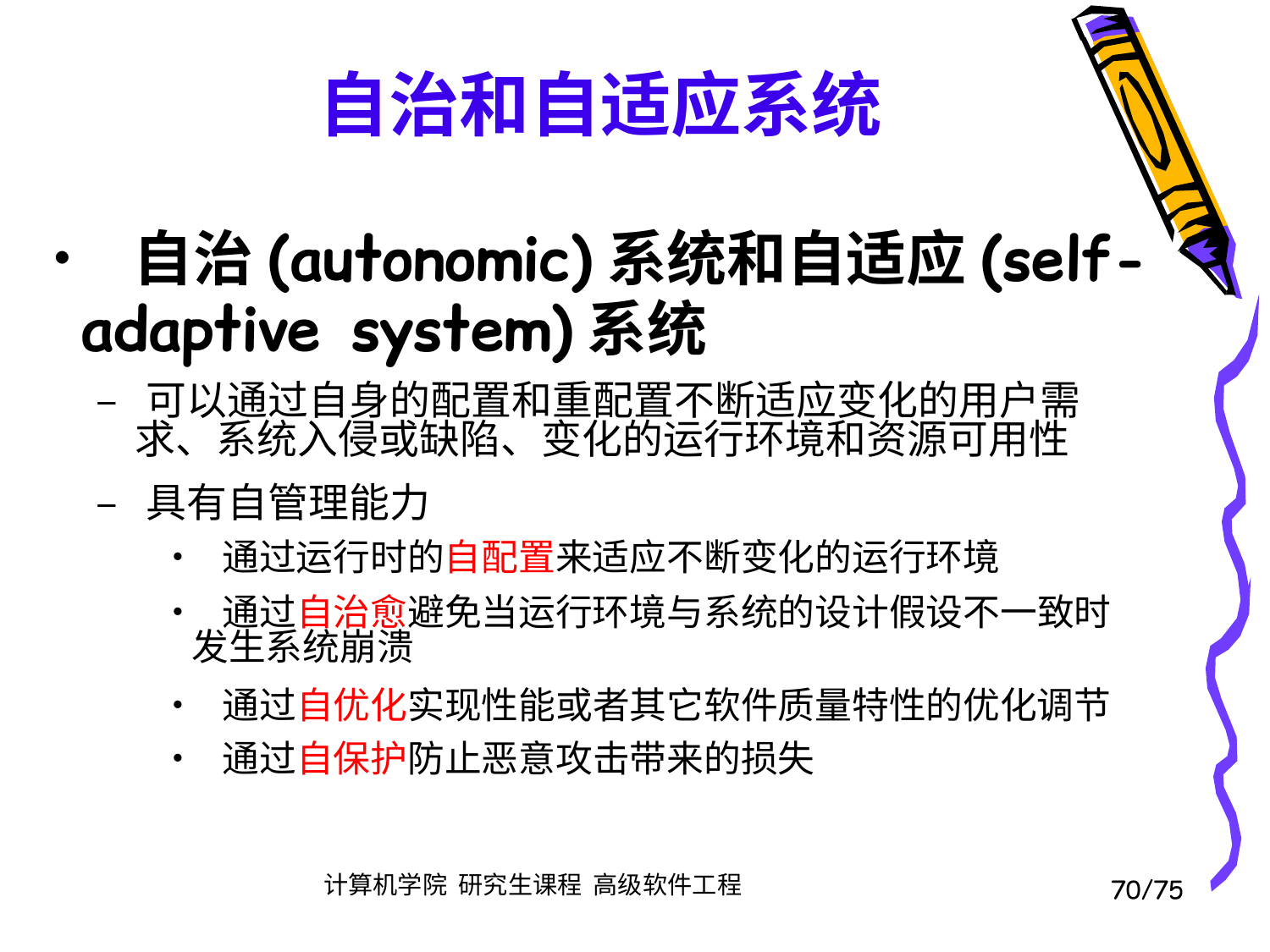

自治和自适应系统

•  自治(autonomic)系统和自适应(self-
	adaptive  system)系统
		–  可以通过自身的配置和重配置不断适应变化的用户需
			求、系统入侵或缺陷、变化的运行环境和资源可用性
		–  具有自管理能力
				•  通过运行时的自配置来适应不断变化的运行环境
				•  通过自治愈避免当运行环境与系统的设计假设不一致时
					发生系统崩溃
				•  通过自优化实现性能或者其它软件质量特性的优化调节
				•  通过自保护防止恶意攻击带来的损失

70/75
计算机学院  研究生课程  高级软件工程